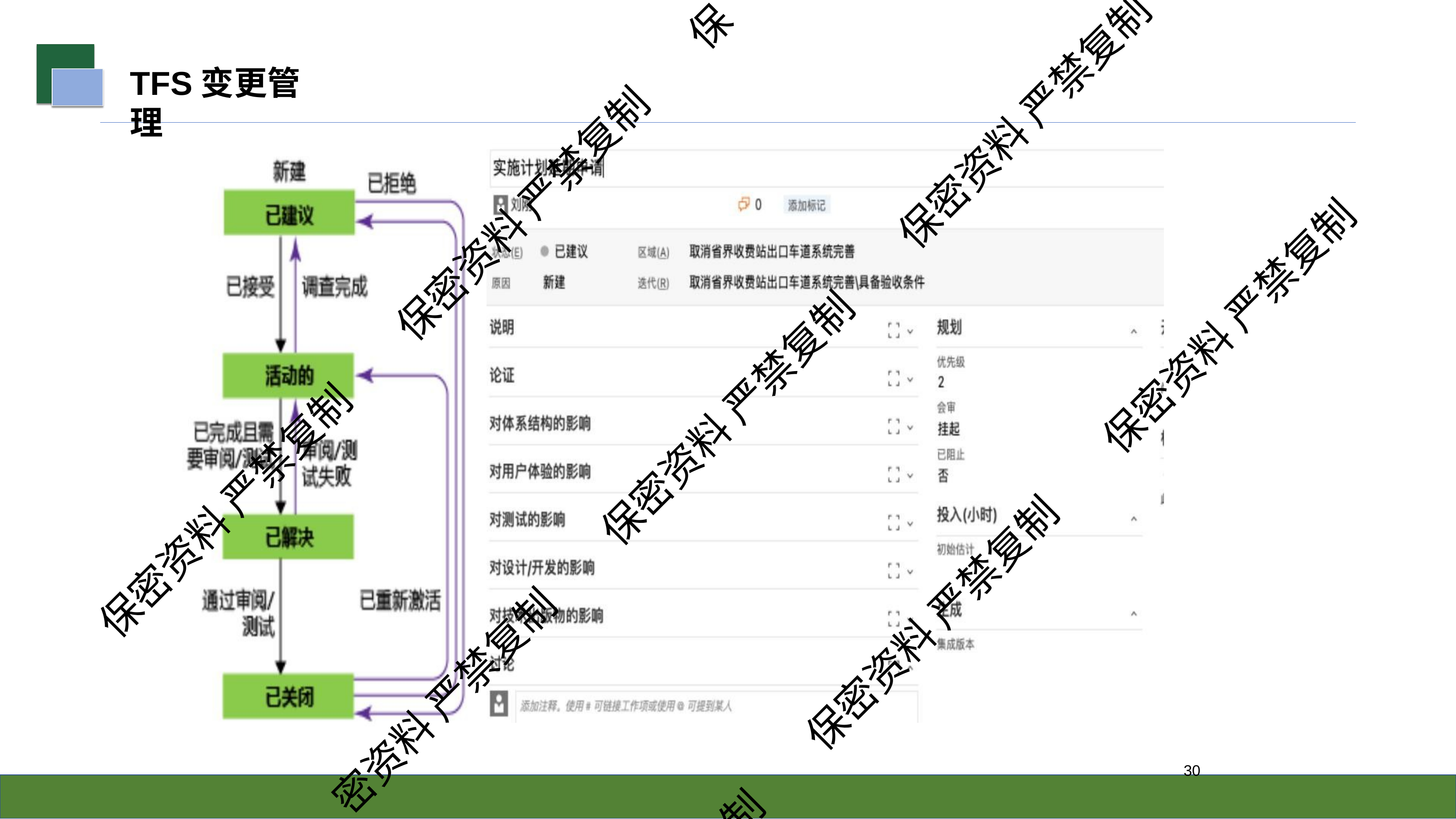

保
# TFS变更管理
保密资料 严禁复制

保密资料 严禁复制
保密资料 严禁复制
保密资料 严禁复制
保密资料 严禁复制
保密资料 严禁复制
密资料 严禁复制
30
制